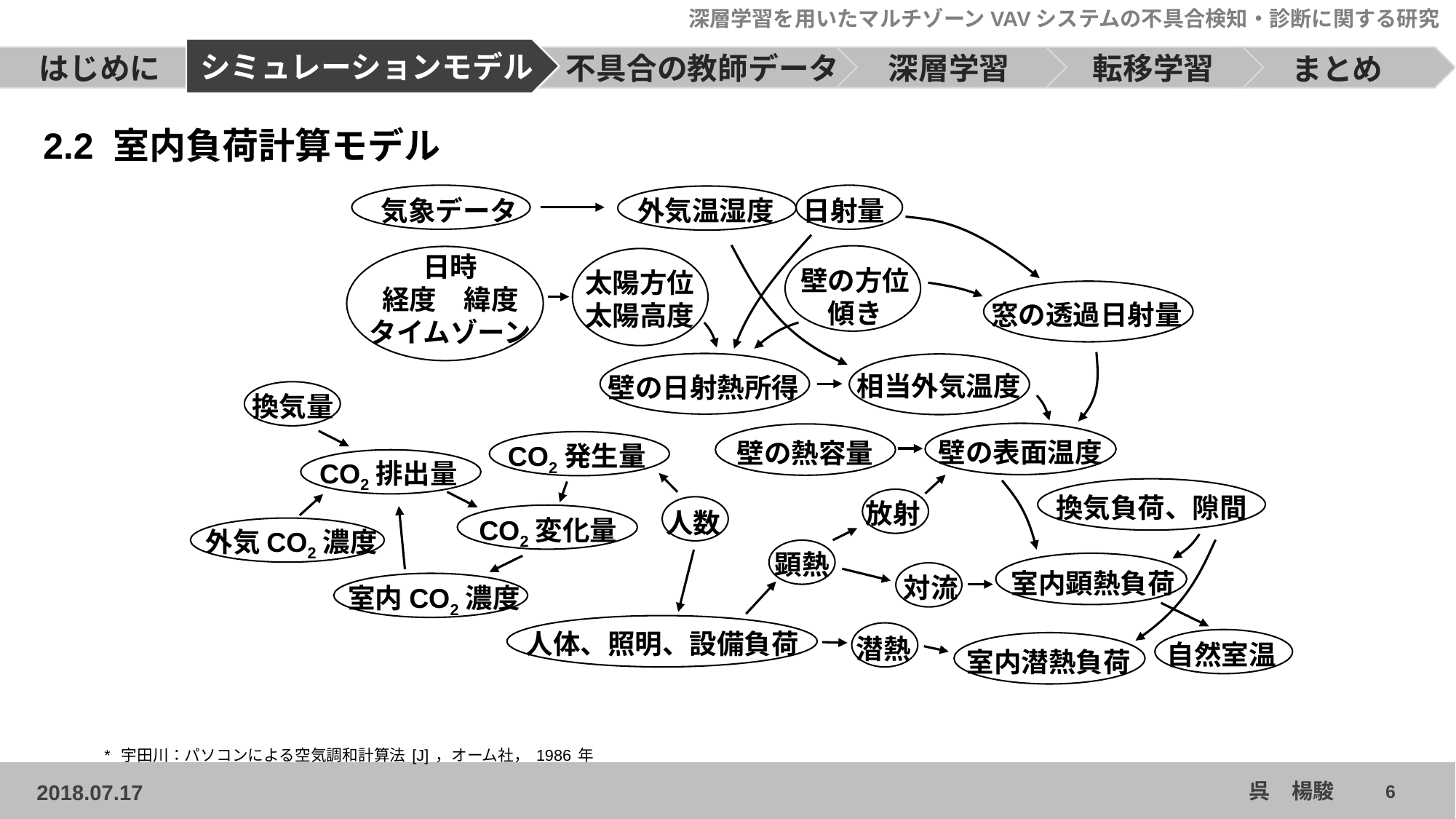

2.2 室内負荷計算モデル

気象データ
日射量
外気温湿度

日時
経度　緯度
タイムゾーン

壁の方位
傾き
太陽方位
太陽高度

窓の透過日射量

相当外気温度
壁の日射熱所得

換気量

壁の表面温度
壁の熱容量

CO2発生量

CO2排出量

換気負荷、隙間

放射

人数

CO2変化量

外気CO2濃度

顕熱

室内顕熱負荷

対流

室内CO2濃度

人体、照明、設備負荷

潜熱

自然室温
室内潜熱負荷
* 宇田川：パソコンによる空気調和計算法[J]，オーム社，1986年